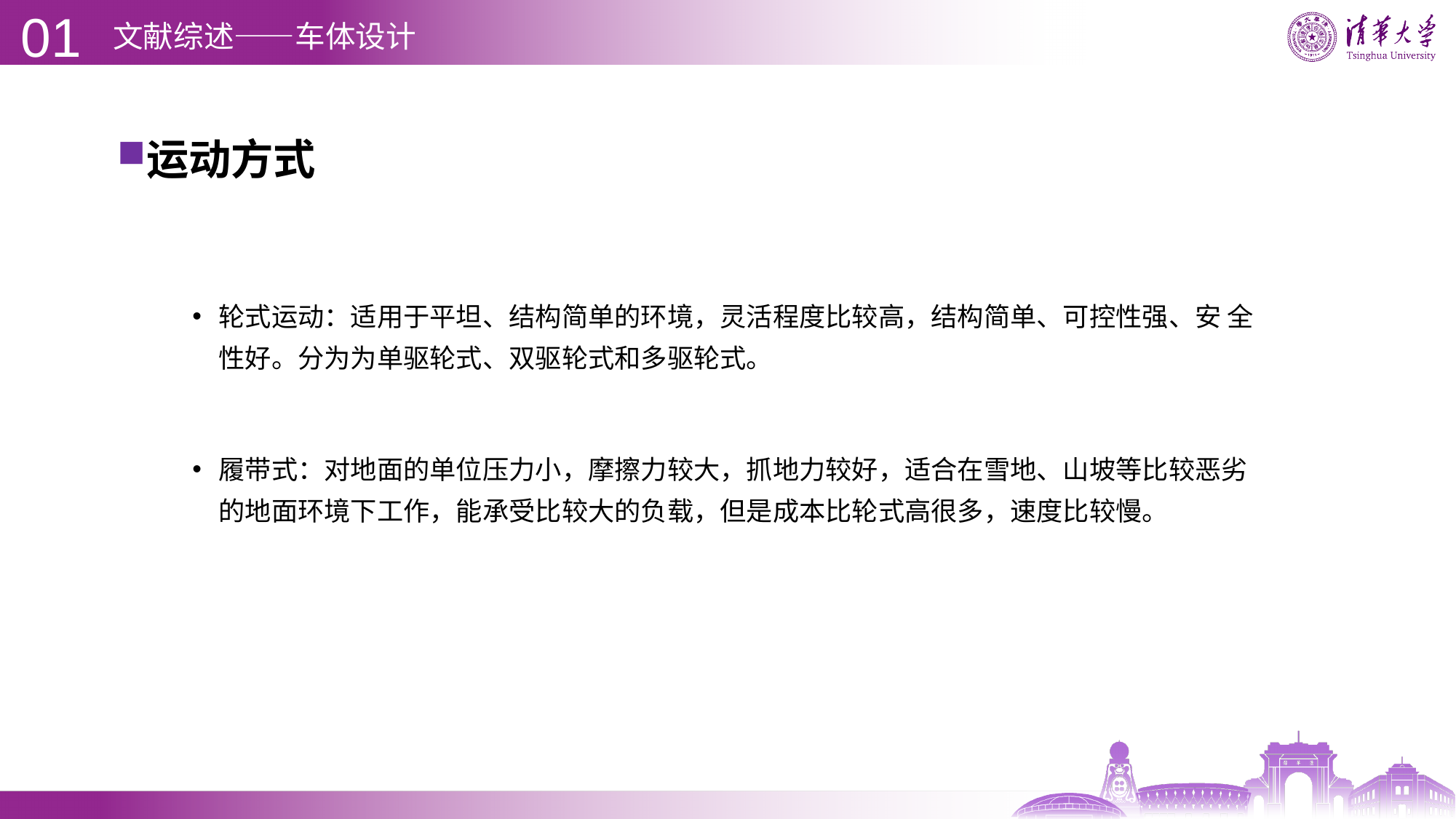

01
# 文献综述——车体设计
运动方式
轮式运动：适用于平坦、结构简单的环境，灵活程度比较高，结构简单、可控性强、安 全性好。分为为单驱轮式、双驱轮式和多驱轮式。

履带式：对地面的单位压力小，摩擦力较大，抓地力较好，适合在雪地、山坡等比较恶劣的地面环境下工作，能承受比较大的负载，但是成本比轮式高很多，速度比较慢。